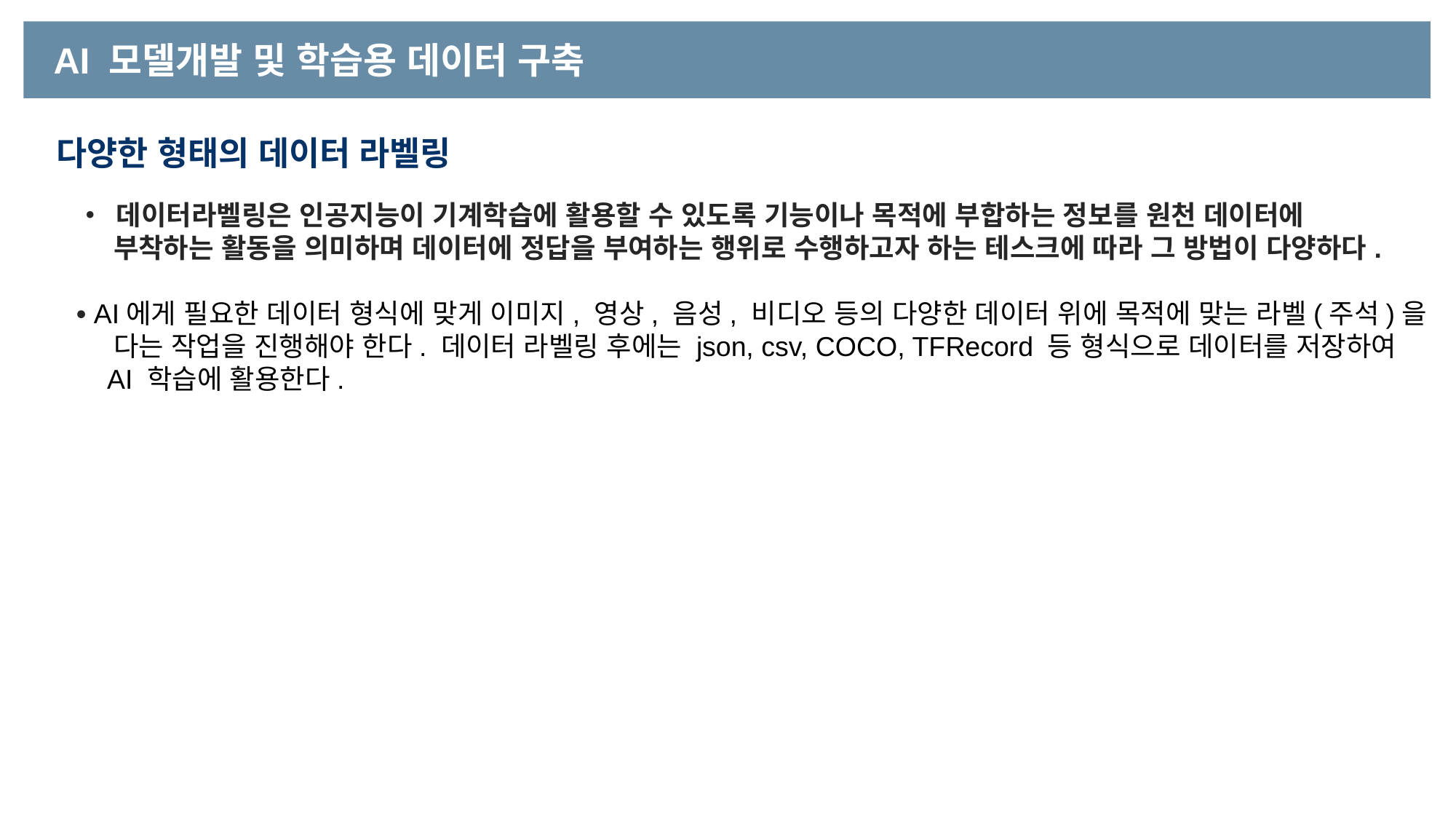

AI 모델개발 및 학습용 데이터 구축
다양한 형태의 데이터 라벨링

• 데이터라벨링은 인공지능이 기계학습에 활용할 수 있도록 기능이나 목적에 부합하는 정보를 원천 데이터에
    부착하는 활동을 의미하며 데이터에 정답을 부여하는 행위로 수행하고자 하는 테스크에 따라 그 방법이 다양하다.
• AI에게 필요한 데이터 형식에 맞게 이미지, 영상, 음성, 비디오 등의 다양한 데이터 위에 목적에 맞는 라벨(주석)을
    다는 작업을 진행해야 한다. 데이터 라벨링 후에는 json, csv, COCO, TFRecord 등 형식으로 데이터를 저장하여
    AI 학습에 활용한다.